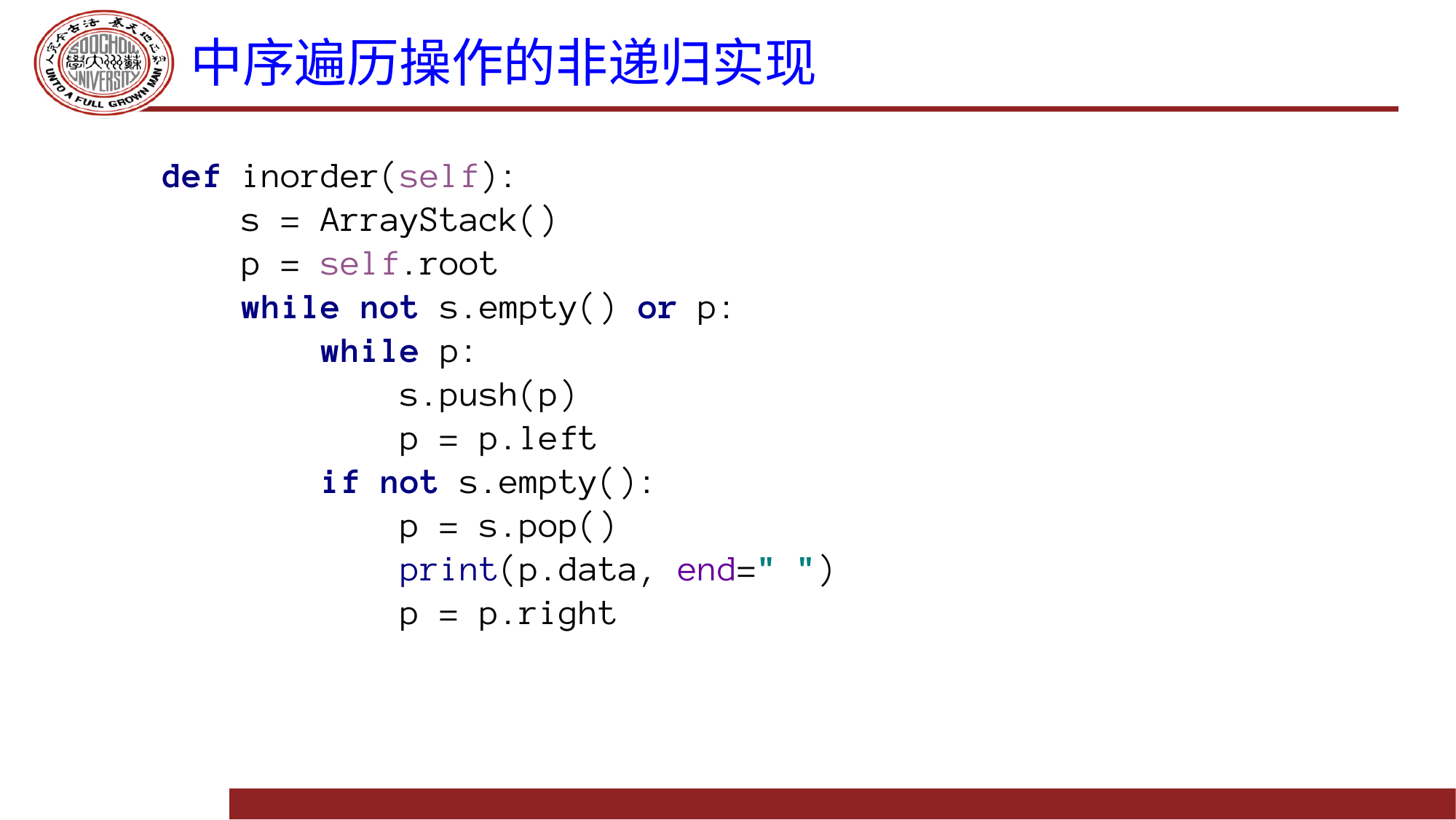

# 中序遍历操作的非递归实现
def inorder(self):
    s = ArrayStack()
    p = self.root
    while not s.empty() or p:
        while p:
            s.push(p)
            p = p.left
        if not s.empty():
            p = s.pop()
            print(p.data, end=" ")
            p = p.right